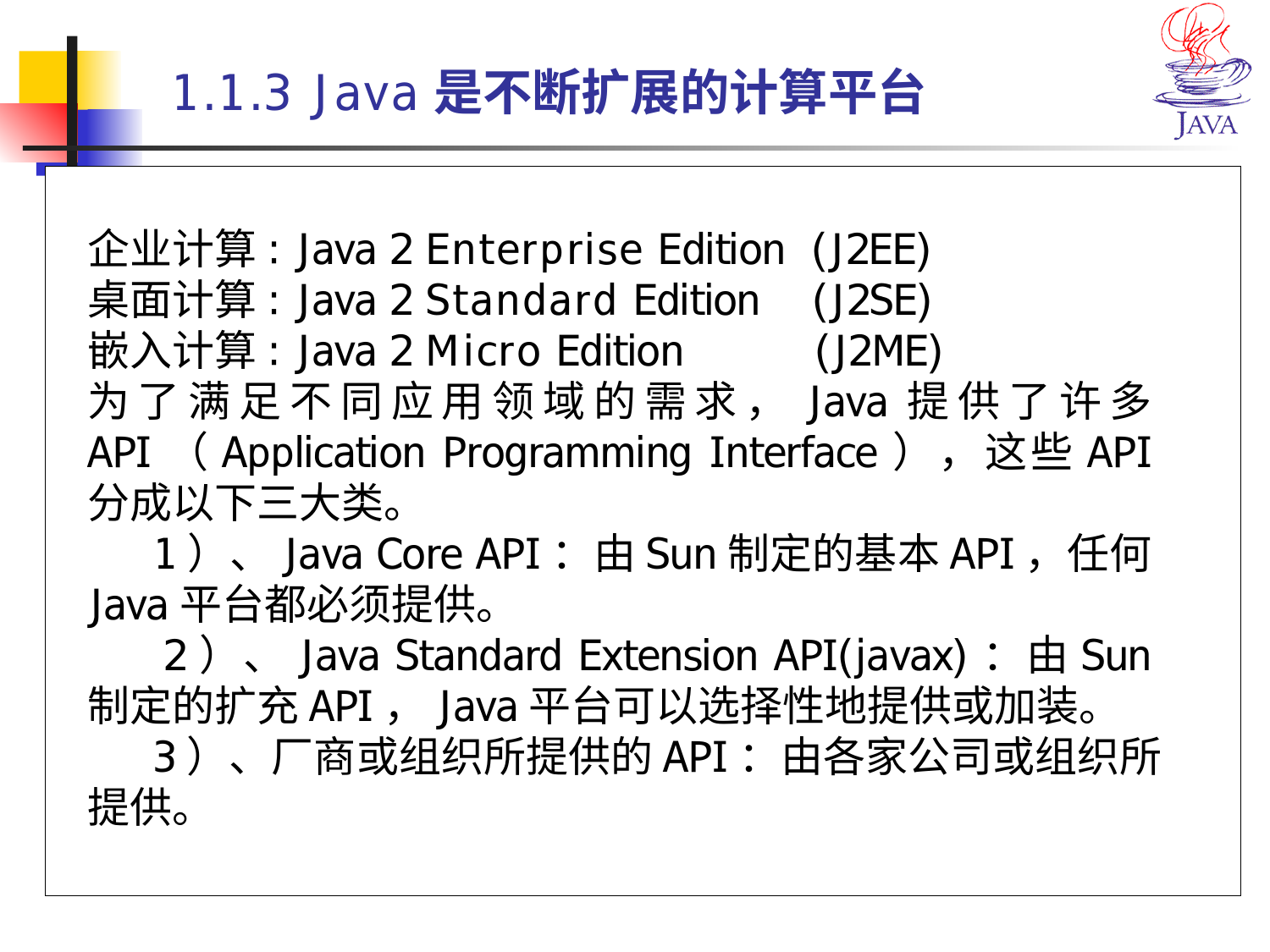

# 1.1.3 Java是不断扩展的计算平台

企业计算: Java 2 Enterprise Edition  (J2EE)
桌面计算: Java 2 Standard Edition    (J2SE)
嵌入计算: Java 2 Micro Edition          (J2ME)
为了满足不同应用领域的需求，Java提供了许多API（Application Programming Interface），这些API分成以下三大类。
     1）、Java Core API：由Sun制定的基本API，任何Java平台都必须提供。
     2）、Java Standard Extension API(javax)：由Sun制定的扩充API，Java平台可以选择性地提供或加装。
     3）、厂商或组织所提供的API：由各家公司或组织所提供。